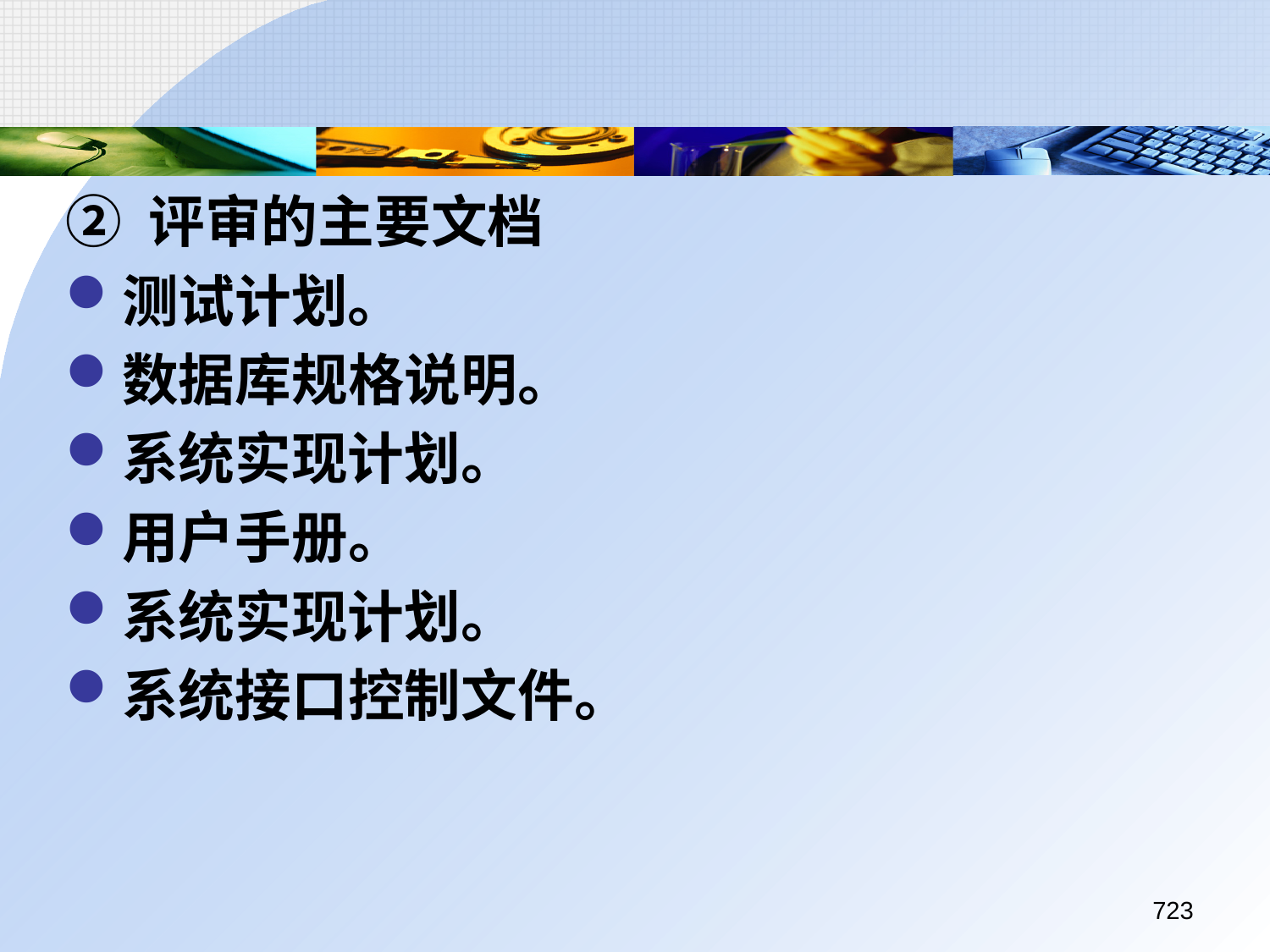

② 评审的主要文档
测试计划。
数据库规格说明。
系统实现计划。
用户手册。
系统实现计划。
系统接口控制文件。

723